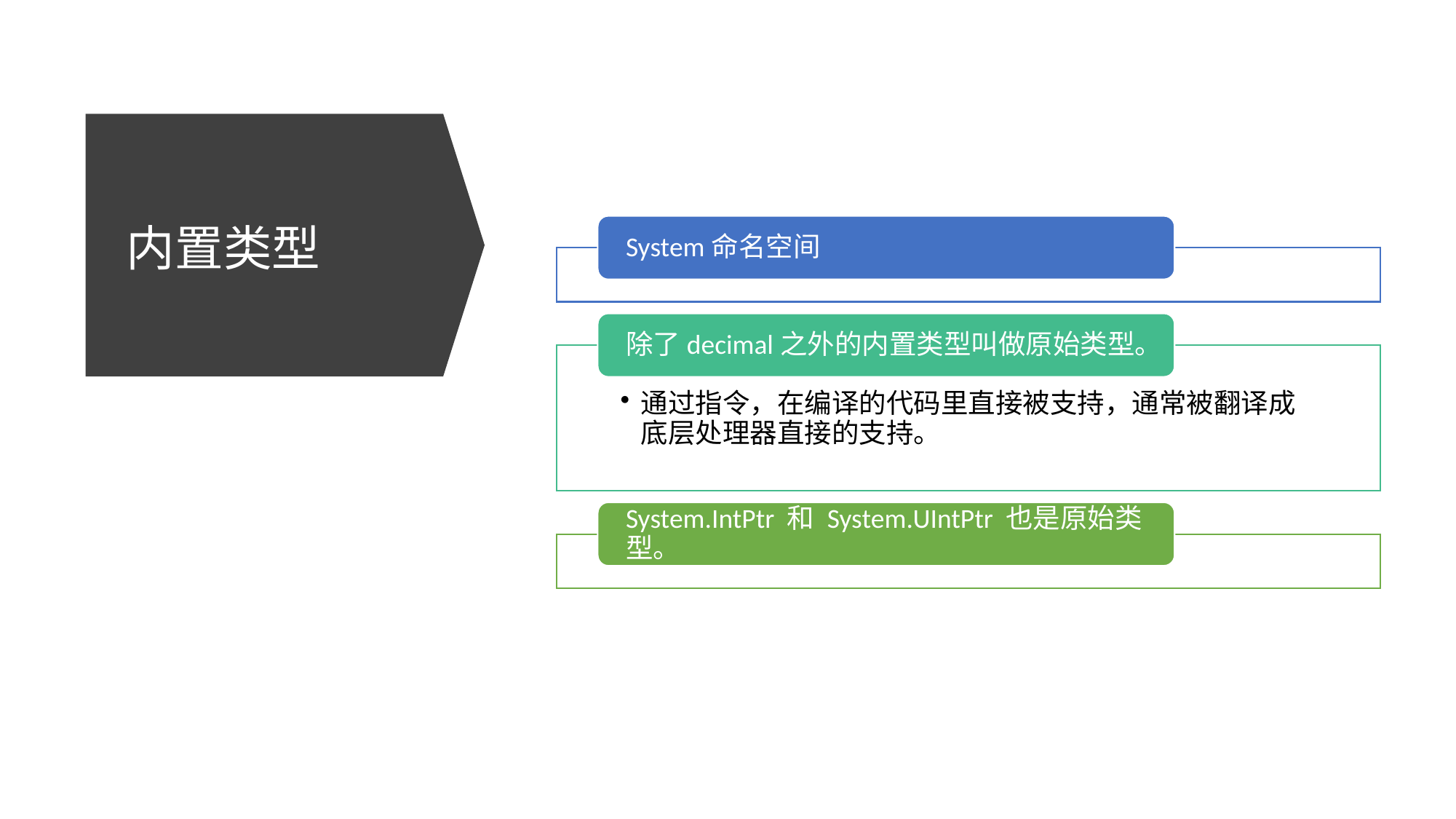

System命名空间
通过指令，在编译的代码里直接被支持，通常被翻译成底层处理器直接的支持。
除了decimal之外的内置类型叫做原始类型。
System.IntPtr 和 System.UIntPtr 也是原始类型。
# 内置类型